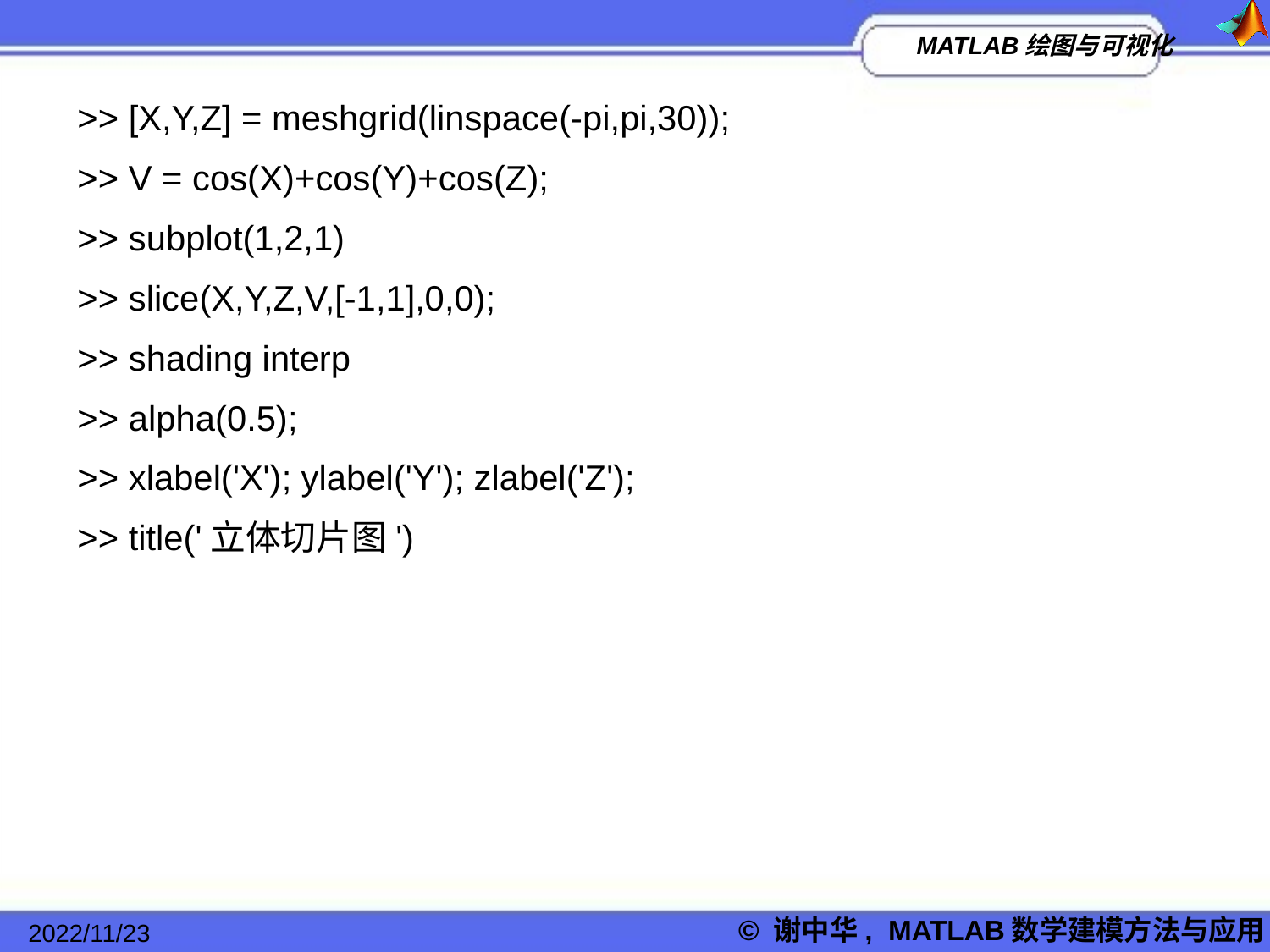

>> [X,Y,Z] = meshgrid(linspace(-pi,pi,30));
>> V = cos(X)+cos(Y)+cos(Z);
>> subplot(1,2,1)
>> slice(X,Y,Z,V,[-1,1],0,0);
>> shading interp
>> alpha(0.5);
>> xlabel('X'); ylabel('Y'); zlabel('Z');
>> title('立体切片图')
2022/11/23
© 谢中华,  MATLAB数学建模方法与应用